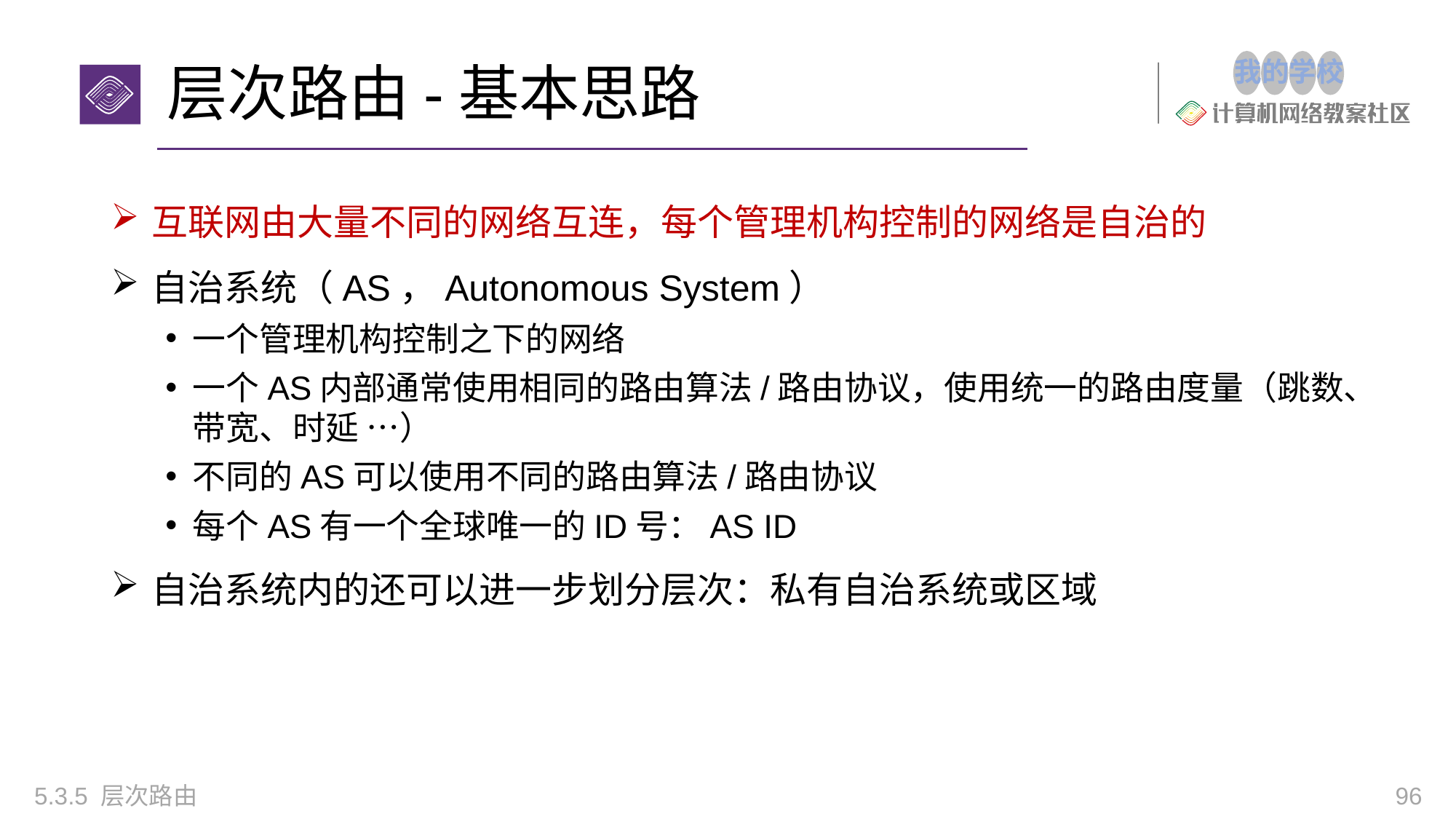

# 层次路由-基本思路
互联网由大量不同的网络互连，每个管理机构控制的网络是自治的
自治系统（AS，Autonomous System）
一个管理机构控制之下的网络
一个AS内部通常使用相同的路由算法/路由协议，使用统一的路由度量（跳数、带宽、时延 …）
不同的AS可以使用不同的路由算法/路由协议
每个AS有一个全球唯一的ID号：AS ID
自治系统内的还可以进一步划分层次：私有自治系统或区域

5.3.5 层次路由
96